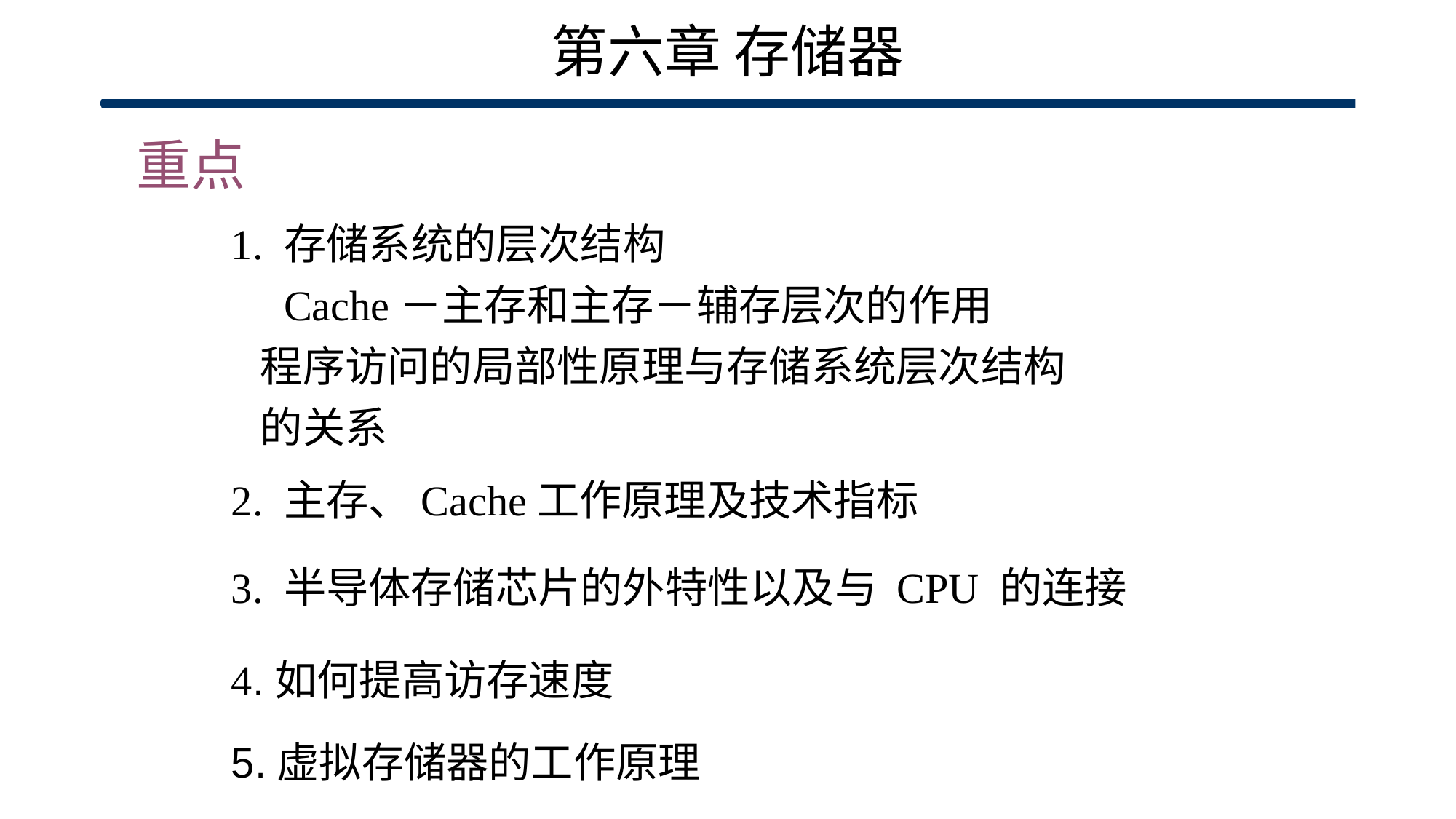

第六章 存储器
重点
1. 存储系统的层次结构
　Cache－主存和主存－辅存层次的作用
  程序访问的局部性原理与存储系统层次结构
  的关系
2. 主存、Cache工作原理及技术指标
3. 半导体存储芯片的外特性以及与 CPU 的连接
4.如何提高访存速度
5.虚拟存储器的工作原理